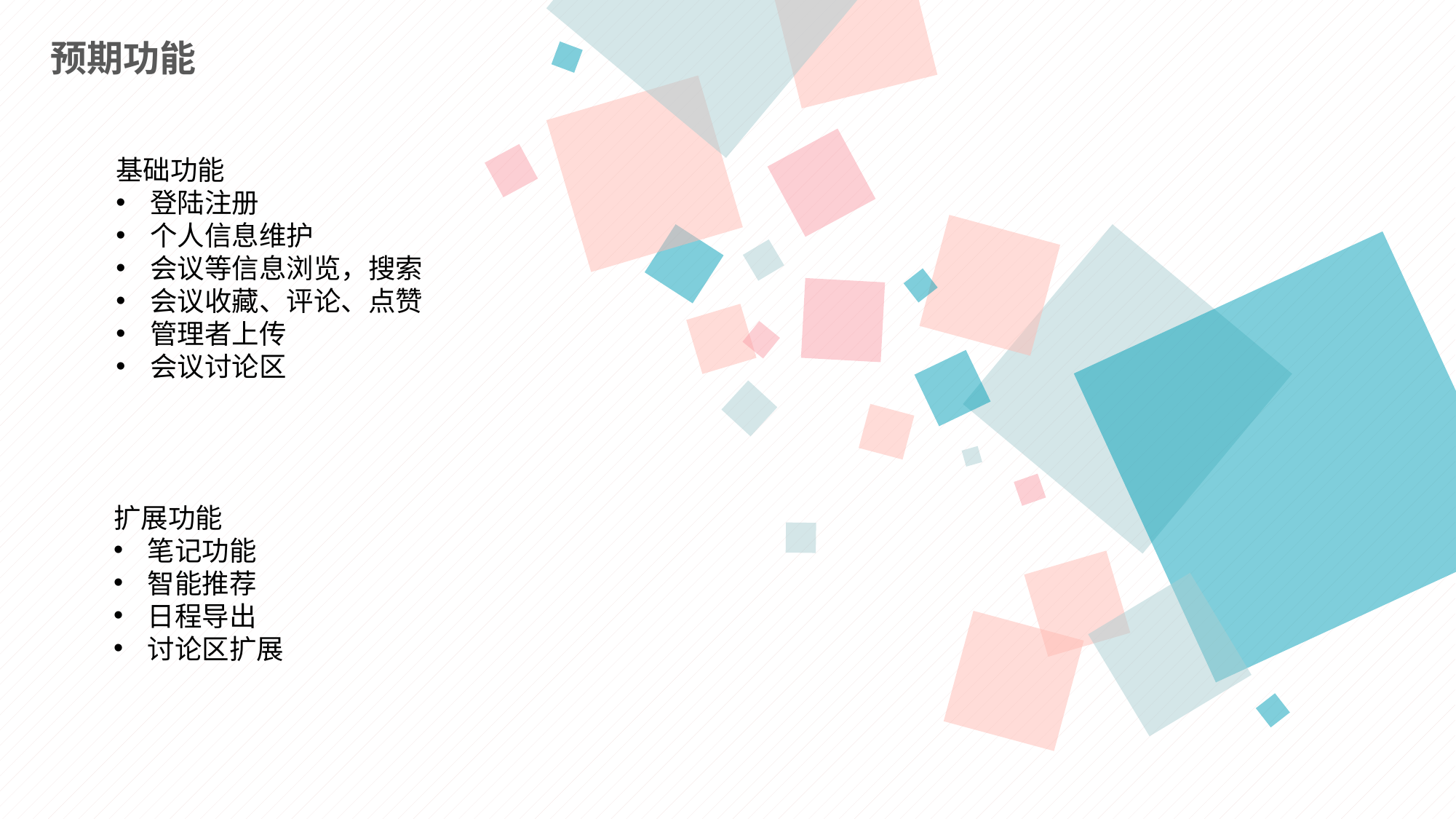

预期功能
基础功能
登陆注册
个人信息维护
会议等信息浏览，搜索
会议收藏、评论、点赞
管理者上传
会议讨论区

扩展功能
笔记功能
智能推荐
日程导出
讨论区扩展